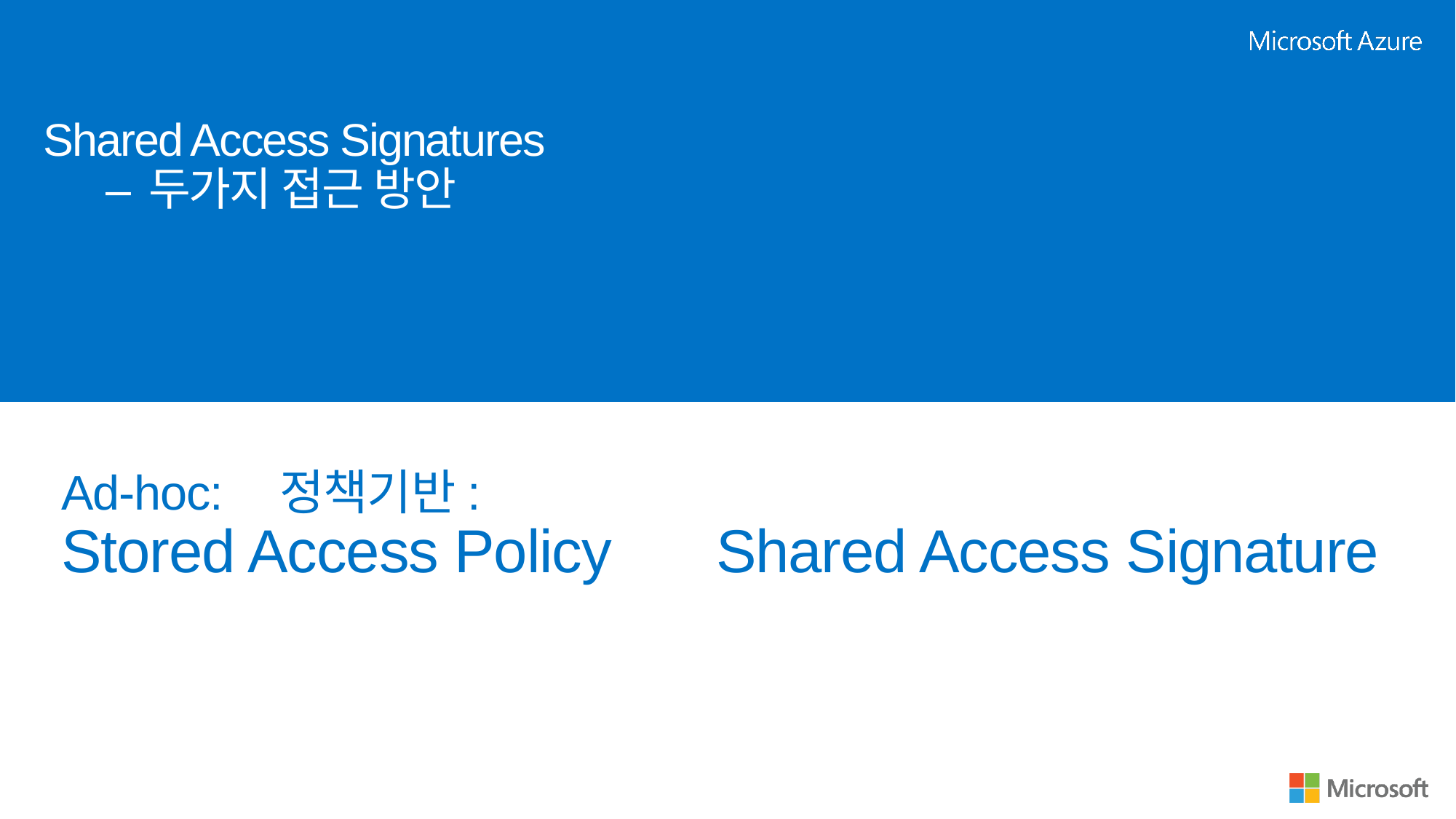

# Shared Access Signatures – 두가지 접근 방안
Ad-hoc:	정책기반:
Stored Access Policy	Shared Access Signature